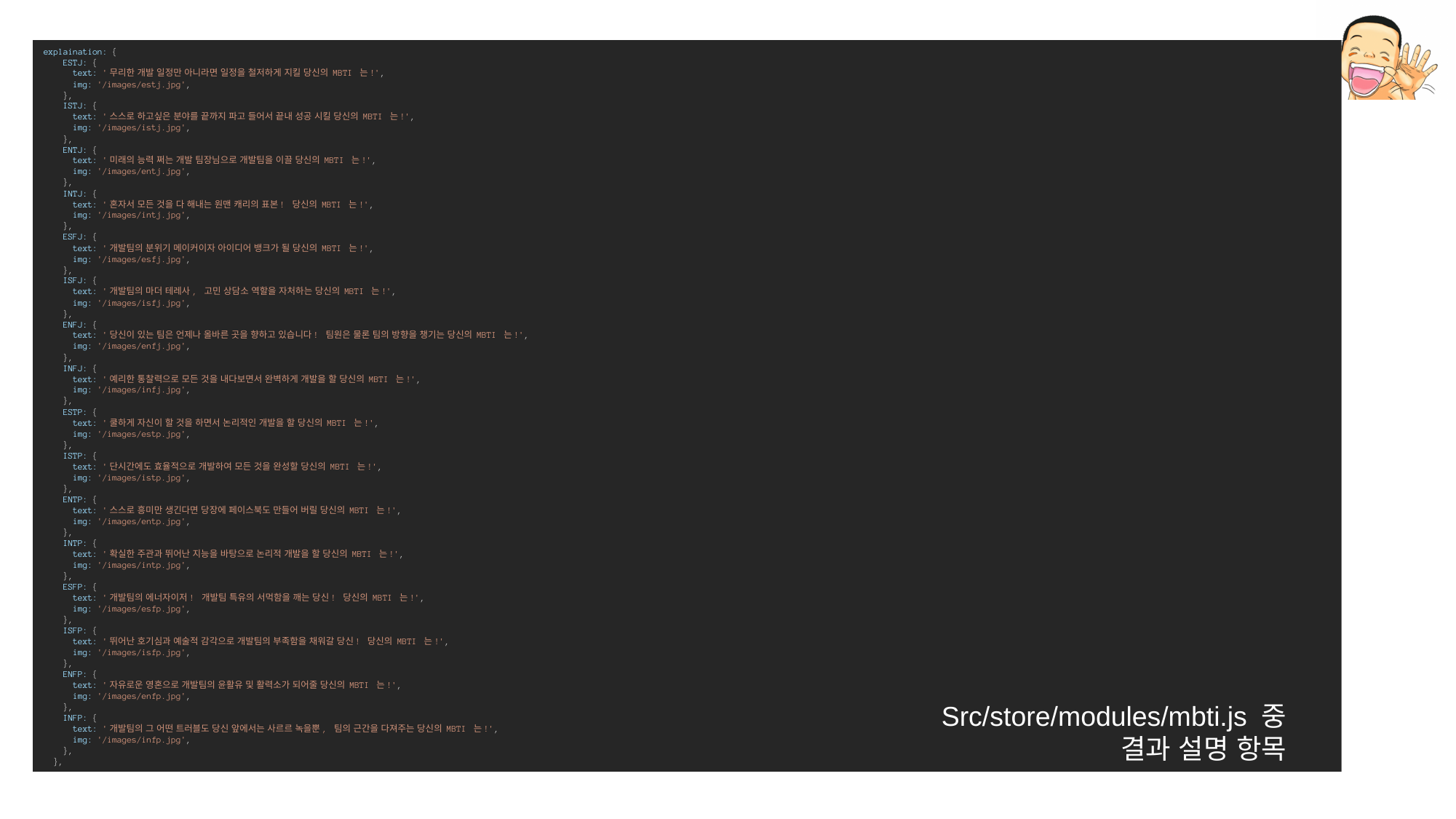

explaination: {
    ESTJ: {
      text: '무리한 개발 일정만 아니라면 일정을 철저하게 지킬 당신의 MBTI 는!',
      img: '/images/estj.jpg',
    },
    ISTJ: {
      text: '스스로 하고싶은 분야를 끝까지 파고 들어서 끝내 성공 시킬 당신의 MBTI 는!',
      img: '/images/istj.jpg',
    },
    ENTJ: {
      text: '미래의 능력 쩌는 개발 팀장님으로 개발팀을 이끌 당신의 MBTI 는!',
      img: '/images/entj.jpg',
    },
    INTJ: {
      text: '혼자서 모든 것을 다 해내는 원맨 캐리의 표본! 당신의 MBTI 는!',
      img: '/images/intj.jpg',
    },
    ESFJ: {
      text: '개발팀의 분위기 메이커이자 아이디어 뱅크가 될 당신의 MBTI 는!',
      img: '/images/esfj.jpg',
    },
    ISFJ: {
      text: '개발팀의 마더 테레사, 고민 상담소 역할을 자처하는 당신의 MBTI 는!',
      img: '/images/isfj.jpg',
    },
    ENFJ: {
      text: '당신이 있는 팀은 언제나 올바른 곳을 향하고 있습니다! 팀원은 물론 팀의 방향을 챙기는 당신의 MBTI 는!',
      img: '/images/enfj.jpg',
    },
    INFJ: {
      text: '예리한 통찰력으로 모든 것을 내다보면서 완벽하게 개발을 할 당신의 MBTI 는!',
      img: '/images/infj.jpg',
    },
    ESTP: {
      text: '쿨하게 자신이 할 것을 하면서 논리적인 개발을 할 당신의 MBTI 는!',
      img: '/images/estp.jpg',
    },
    ISTP: {
      text: '단시간에도 효율적으로 개발하여 모든 것을 완성할 당신의 MBTI 는!',
      img: '/images/istp.jpg',
    },
    ENTP: {
      text: '스스로 흥미만 생긴다면 당장에 페이스북도 만들어 버릴 당신의 MBTI 는!',
      img: '/images/entp.jpg',
    },
    INTP: {
      text: '확실한 주관과 뛰어난 지능을 바탕으로 논리적 개발을 할 당신의 MBTI 는!',
      img: '/images/intp.jpg',
    },
    ESFP: {
      text: '개발팀의 에너자이저! 개발팀 특유의 서먹함을 깨는 당신! 당신의 MBTI 는!',
      img: '/images/esfp.jpg',
    },
    ISFP: {
      text: '뛰어난 호기심과 예술적 감각으로 개발팀의 부족함을 채워갈 당신! 당신의 MBTI 는!',
      img: '/images/isfp.jpg',
    },
    ENFP: {
      text: '자유로운 영혼으로 개발팀의 윤활유 및 활력소가 되어줄 당신의 MBTI 는!',
      img: '/images/enfp.jpg',
    },
    INFP: {
      text: '개발팀의 그 어떤 트러블도 당신 앞에서는 사르르 녹을뿐, 팀의 근간을 다져주는 당신의 MBTI 는!',
      img: '/images/infp.jpg',
    },
  },
Src/store/modules/mbti.js 중
결과 설명 항목